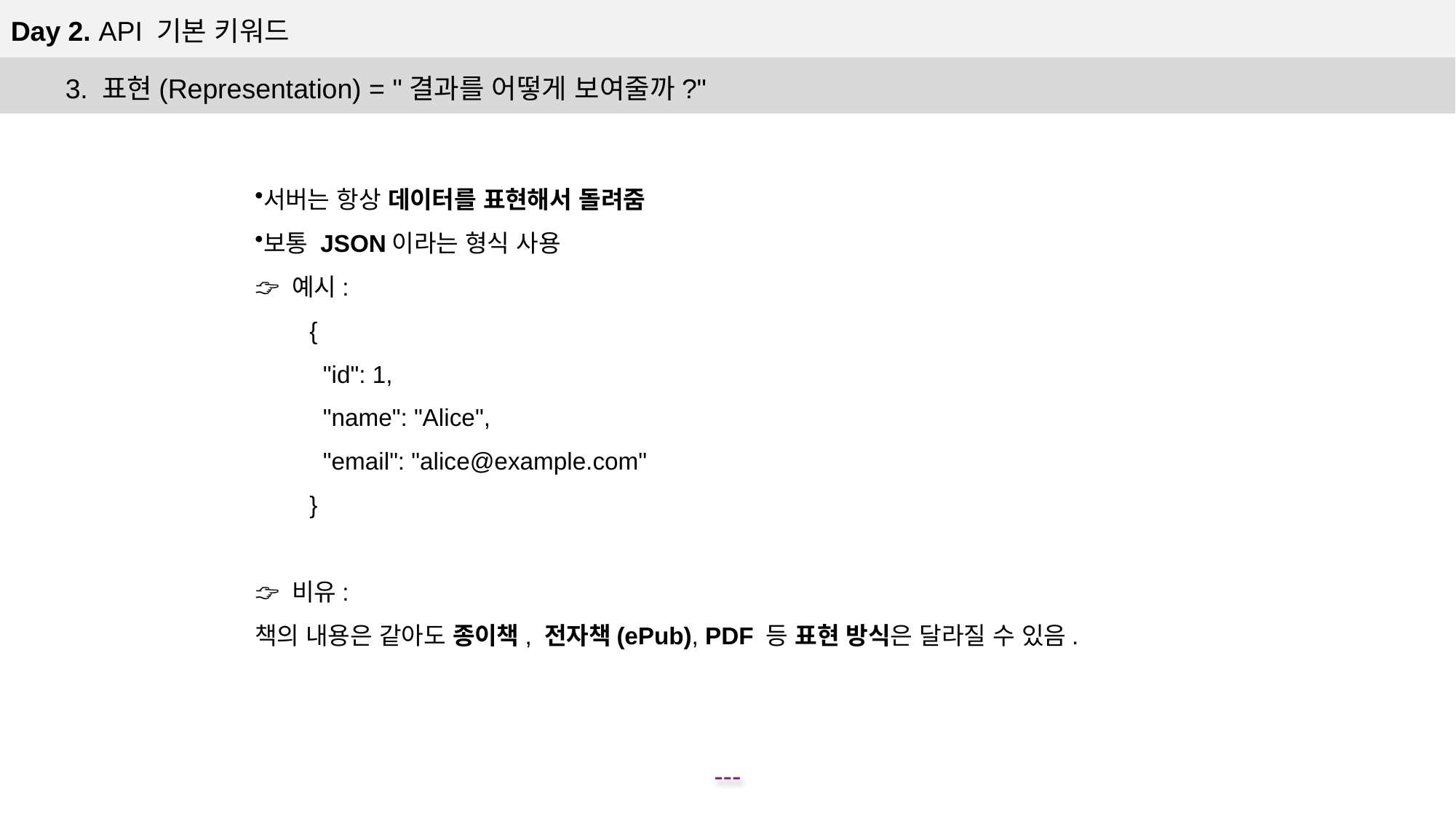

Day 2. API 기본 키워드
3. 표현(Representation) = "결과를 어떻게 보여줄까?"
서버는 항상 데이터를 표현해서 돌려줌
보통 JSON이라는 형식 사용
👉 예시:
{
  "id": 1,
  "name": "Alice",
  "email": "alice@example.com"
}

👉 비유:
책의 내용은 같아도 종이책, 전자책(ePub), PDF 등 표현 방식은 달라질 수 있음.
---